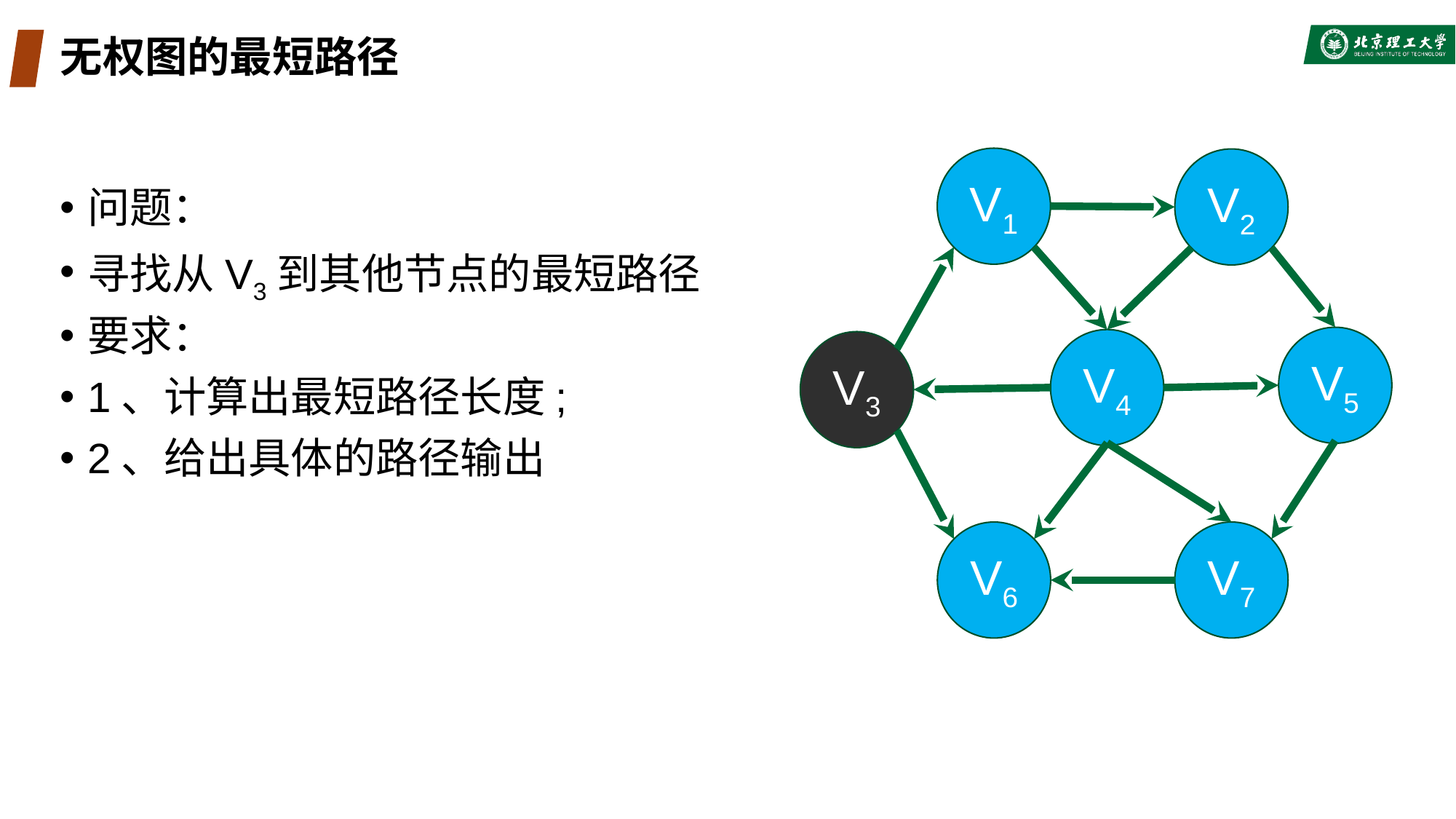

# 无权图的最短路径
V1
V2
问题：
寻找从V3到其他节点的最短路径
要求：
1、计算出最短路径长度;
2、给出具体的路径输出
V5
V4
V3
V6
V7